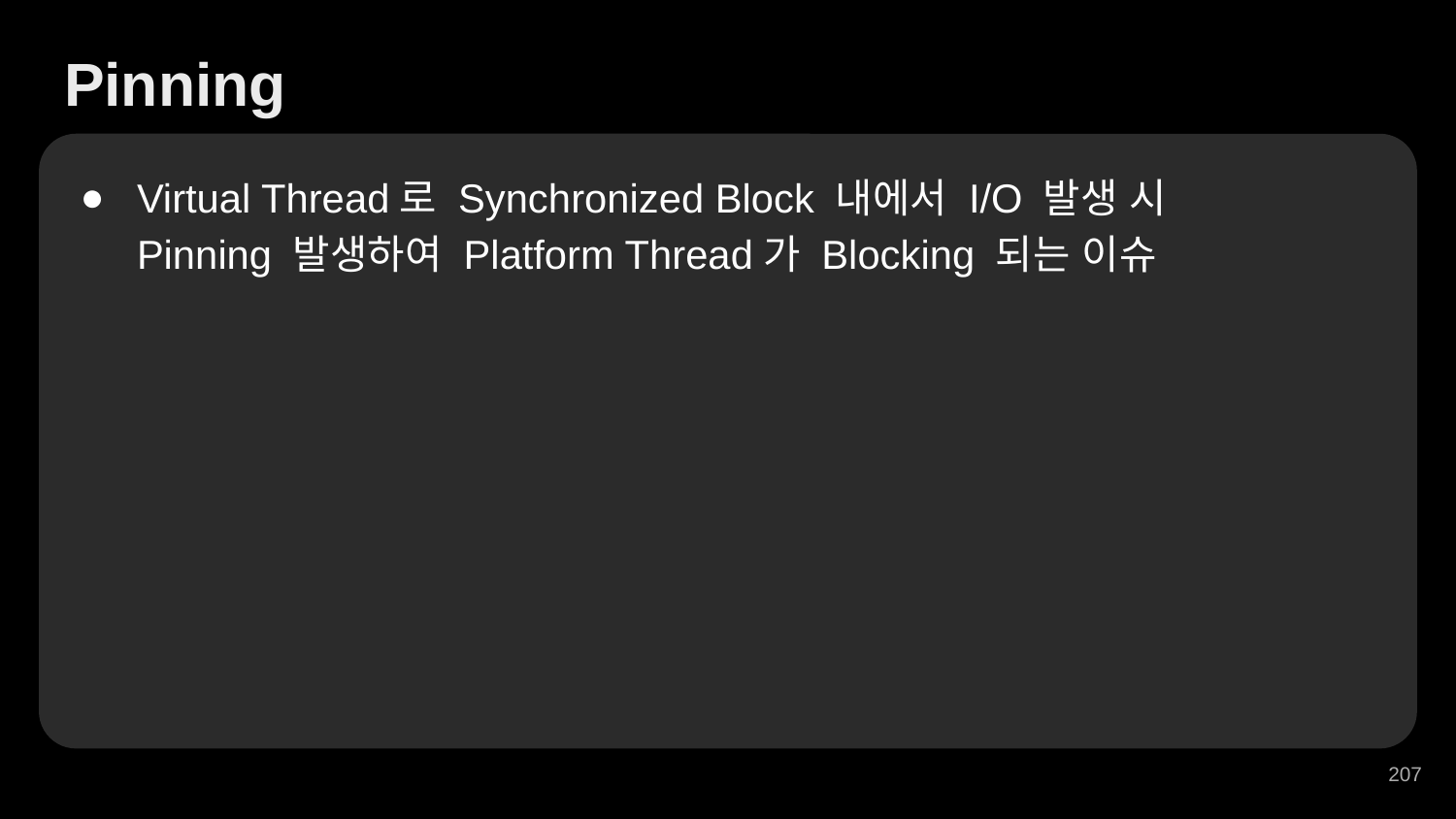

Pinning

Virtual Thread로 Synchronized Block 내에서 I/O 발생 시
Pinning 발생하여 Platform Thread가 Blocking 되는 이슈

207